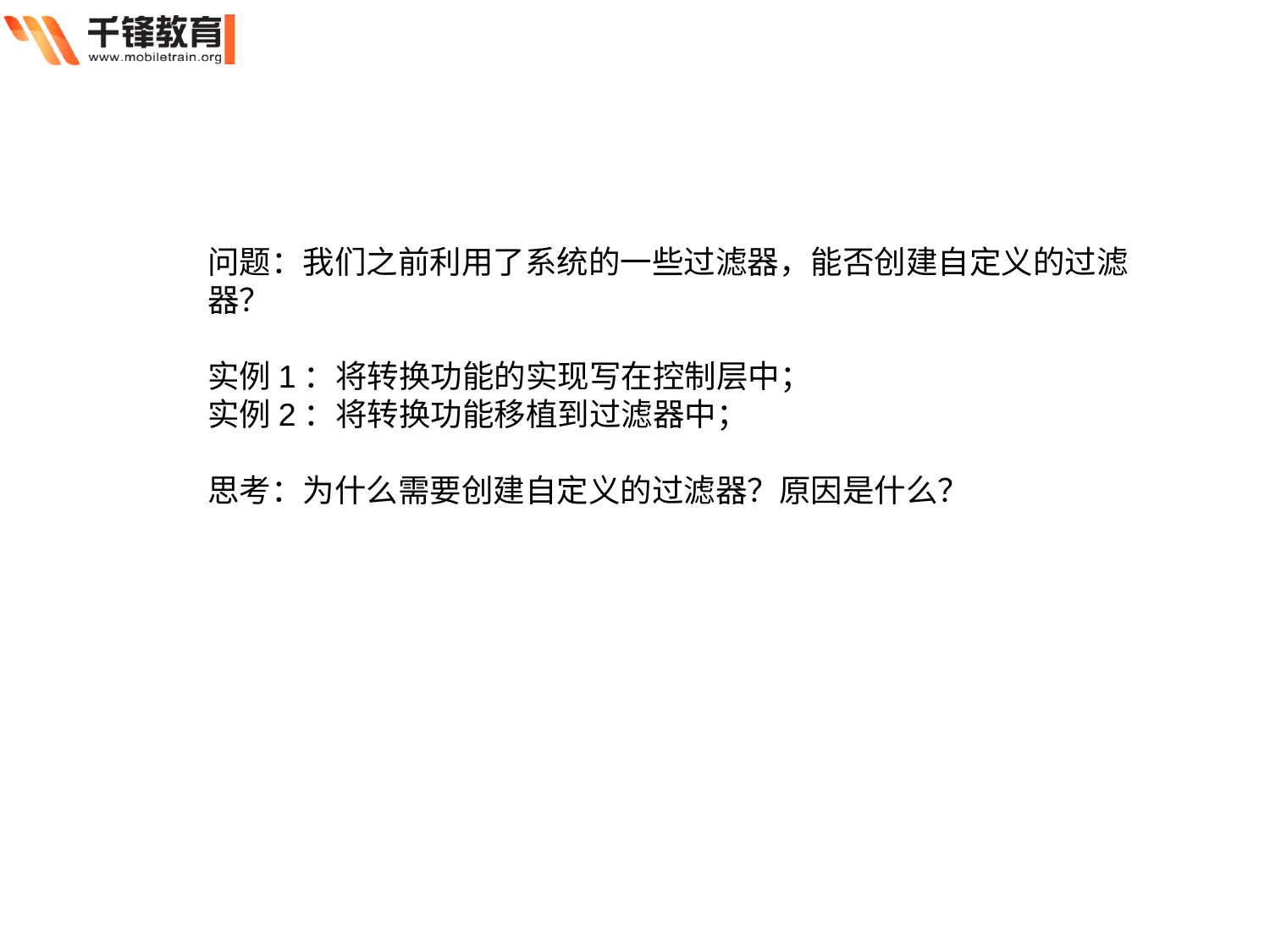

问题：我们之前利用了系统的一些过滤器，能否创建自定义的过滤器？

实例1：将转换功能的实现写在控制层中；
实例2：将转换功能移植到过滤器中；

思考：为什么需要创建自定义的过滤器？原因是什么？